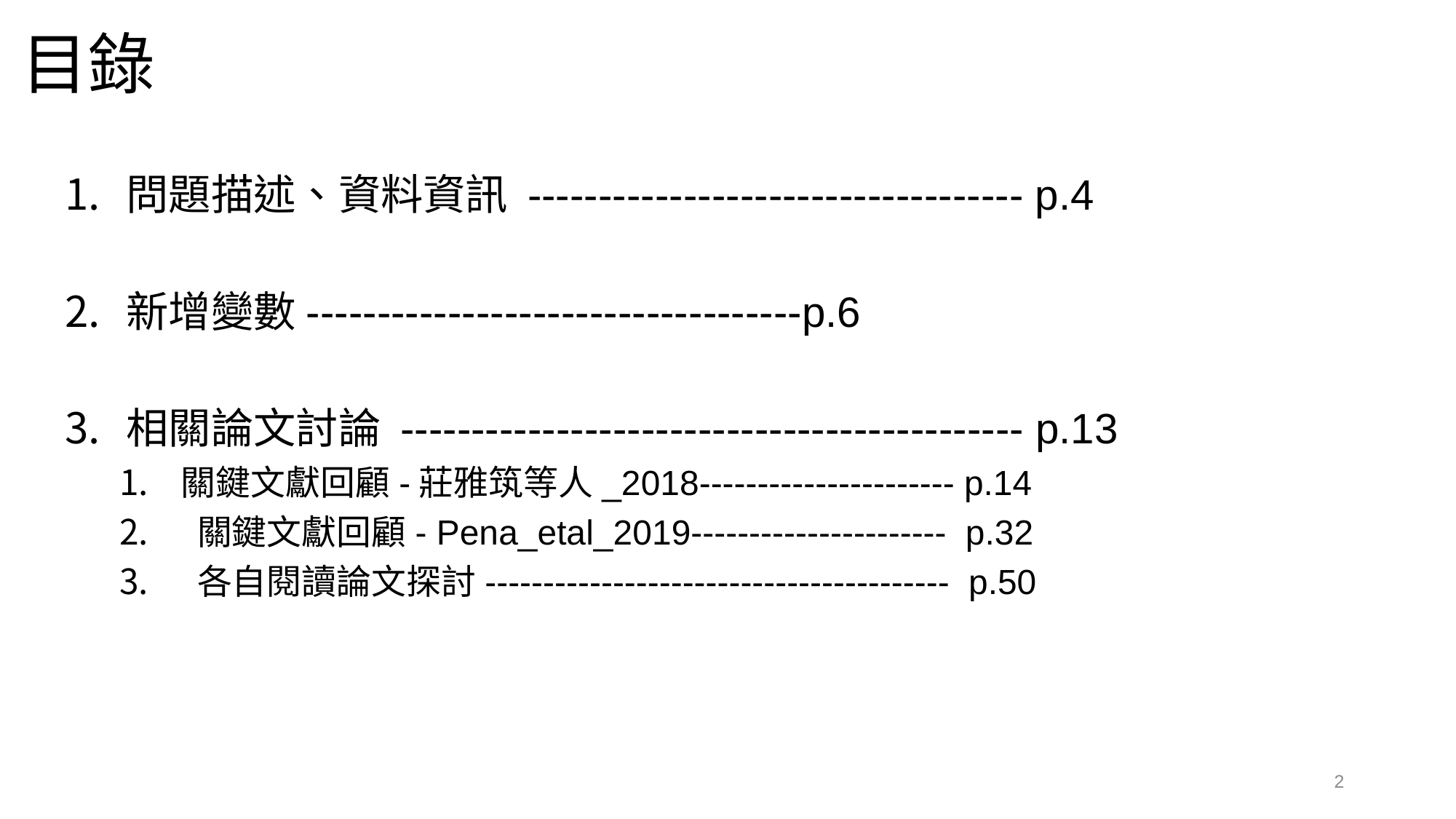

# 目錄
問題描述、資料資訊 ----------------------------------- p.4
新增變數-----------------------------------p.6
相關論文討論 -------------------------------------------- p.13
關鍵文獻回顧-莊雅筑等人_2018---------------------- p.14
 關鍵文獻回顧- Pena_etal_2019----------------------  p.32
 各自閱讀論文探討----------------------------------------  p.50
2